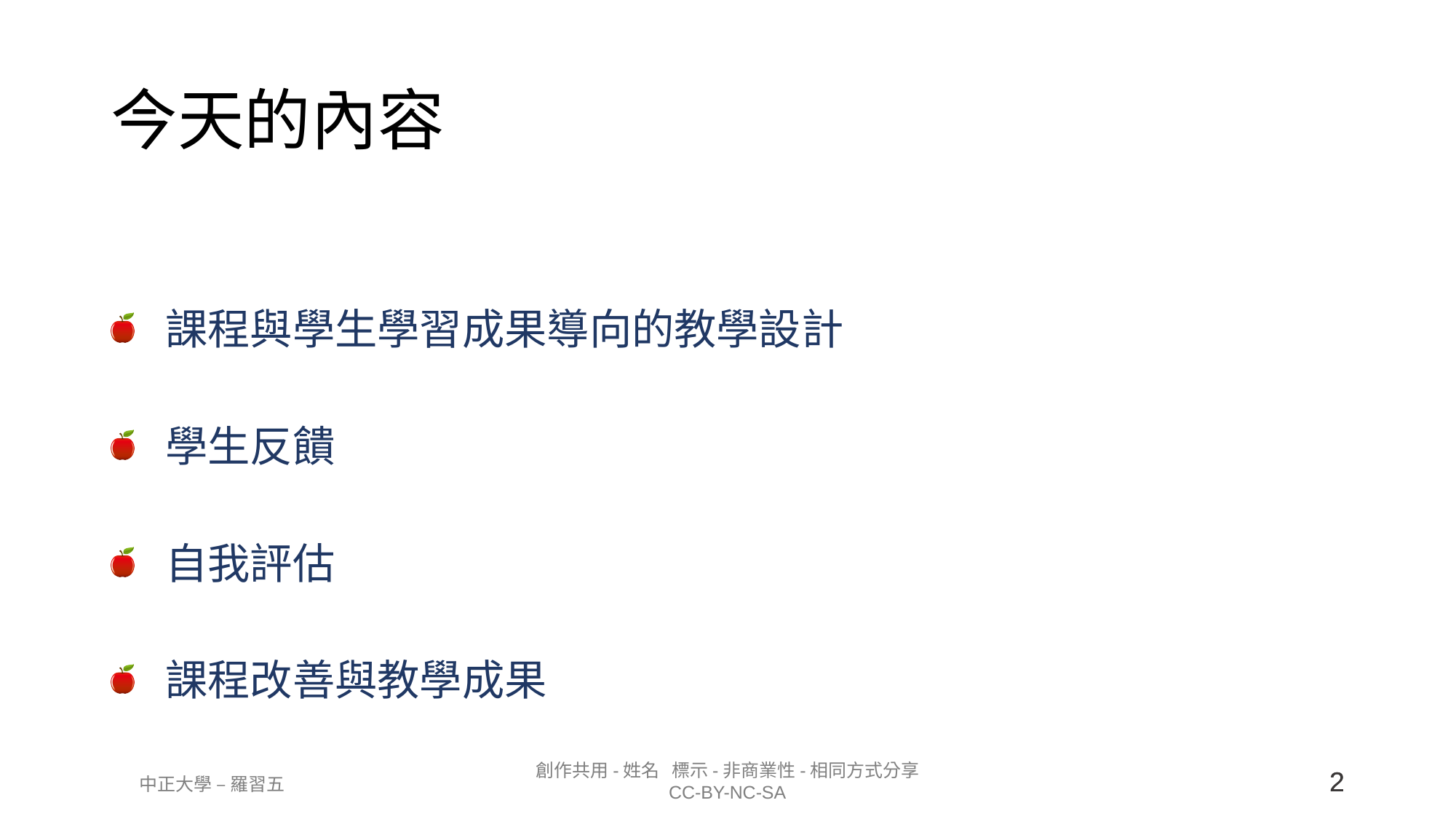

# 今天的內容
課程與學生學習成果導向的教學設計
學生反饋
自我評估
課程改善與教學成果